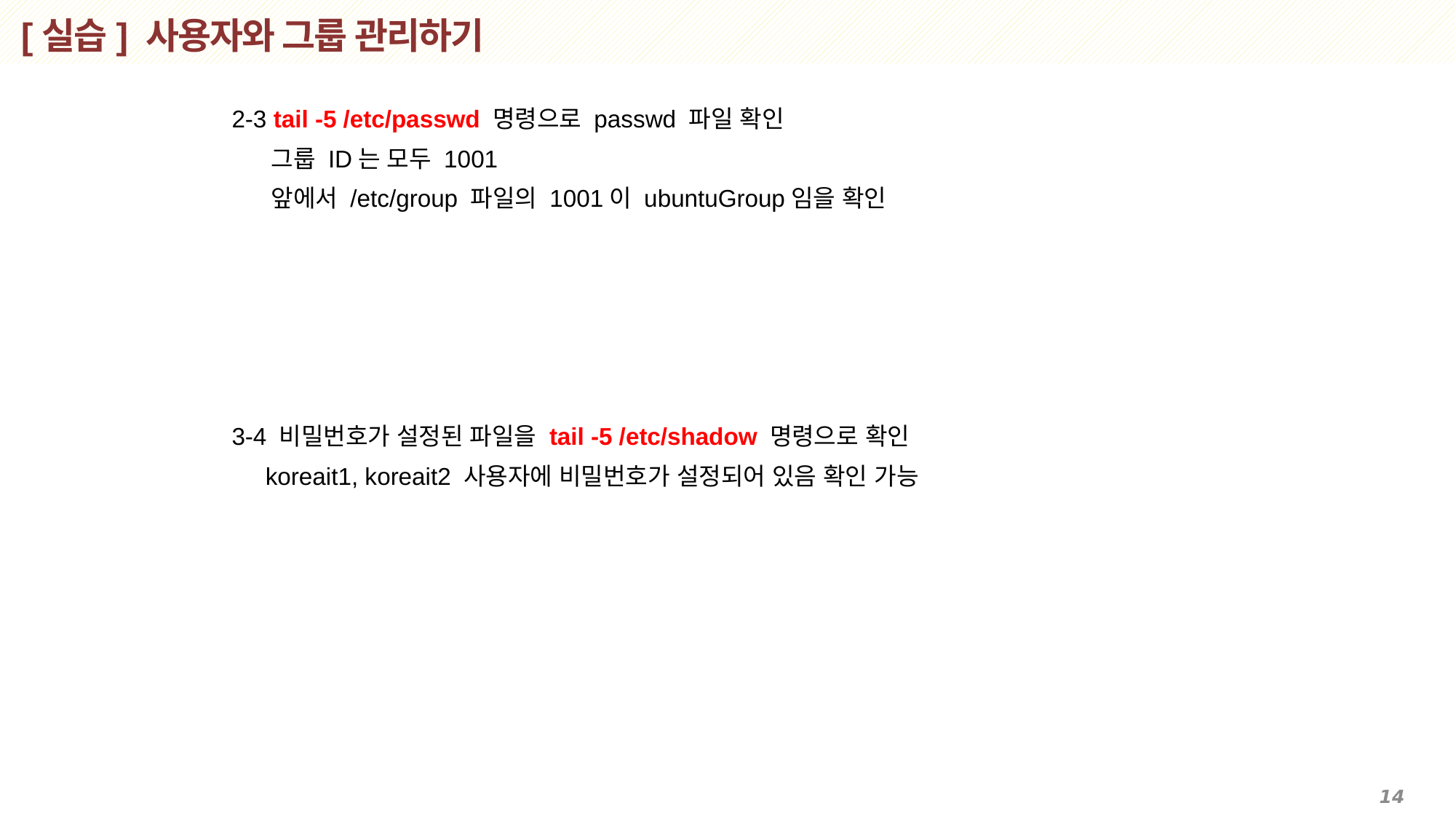

# [실습] 사용자와 그룹 관리하기
   2-3 tail -5 /etc/passwd 명령으로 passwd 파일 확인
        그룹 ID는 모두 1001
        앞에서 /etc/group 파일의 1001이 ubuntuGroup임을 확인

   3-4 비밀번호가 설정된 파일을 tail -5 /etc/shadow 명령으로 확인
        koreait1, koreait2 사용자에 비밀번호가 설정되어 있음 확인 가능